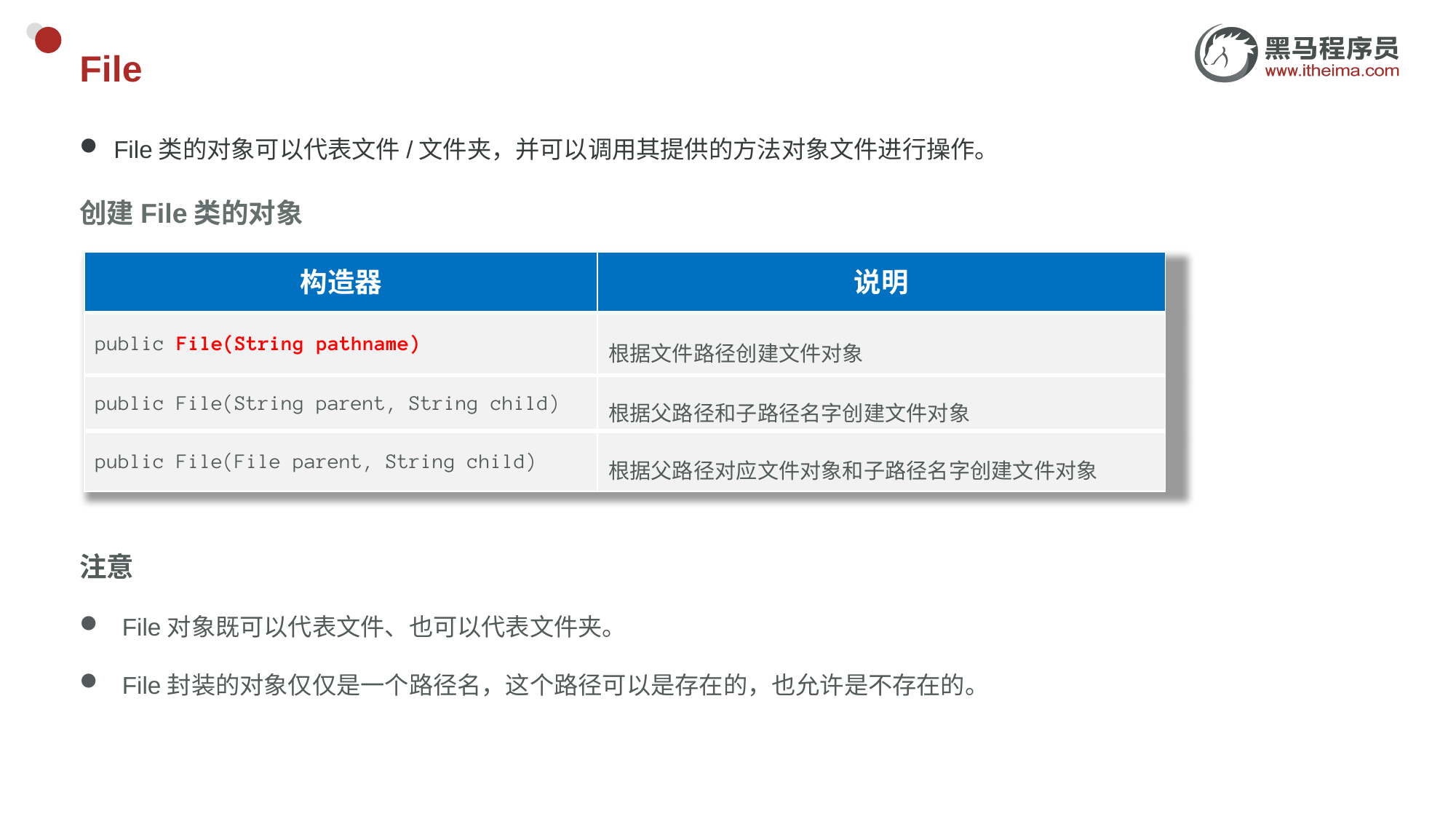

# File
File类的对象可以代表文件/文件夹，并可以调用其提供的方法对象文件进行操作。
创建File类的对象
| 构造器 | 说明 |
| --- | --- |
| public File​(String pathname) | 根据文件路径创建文件对象 |
| public File​(String parent, String child) | 根据父路径和子路径名字创建文件对象 |
| public File​(File parent, String child) | 根据父路径对应文件对象和子路径名字创建文件对象 |
注意
File对象既可以代表文件、也可以代表文件夹。
File封装的对象仅仅是一个路径名，这个路径可以是存在的，也允许是不存在的。